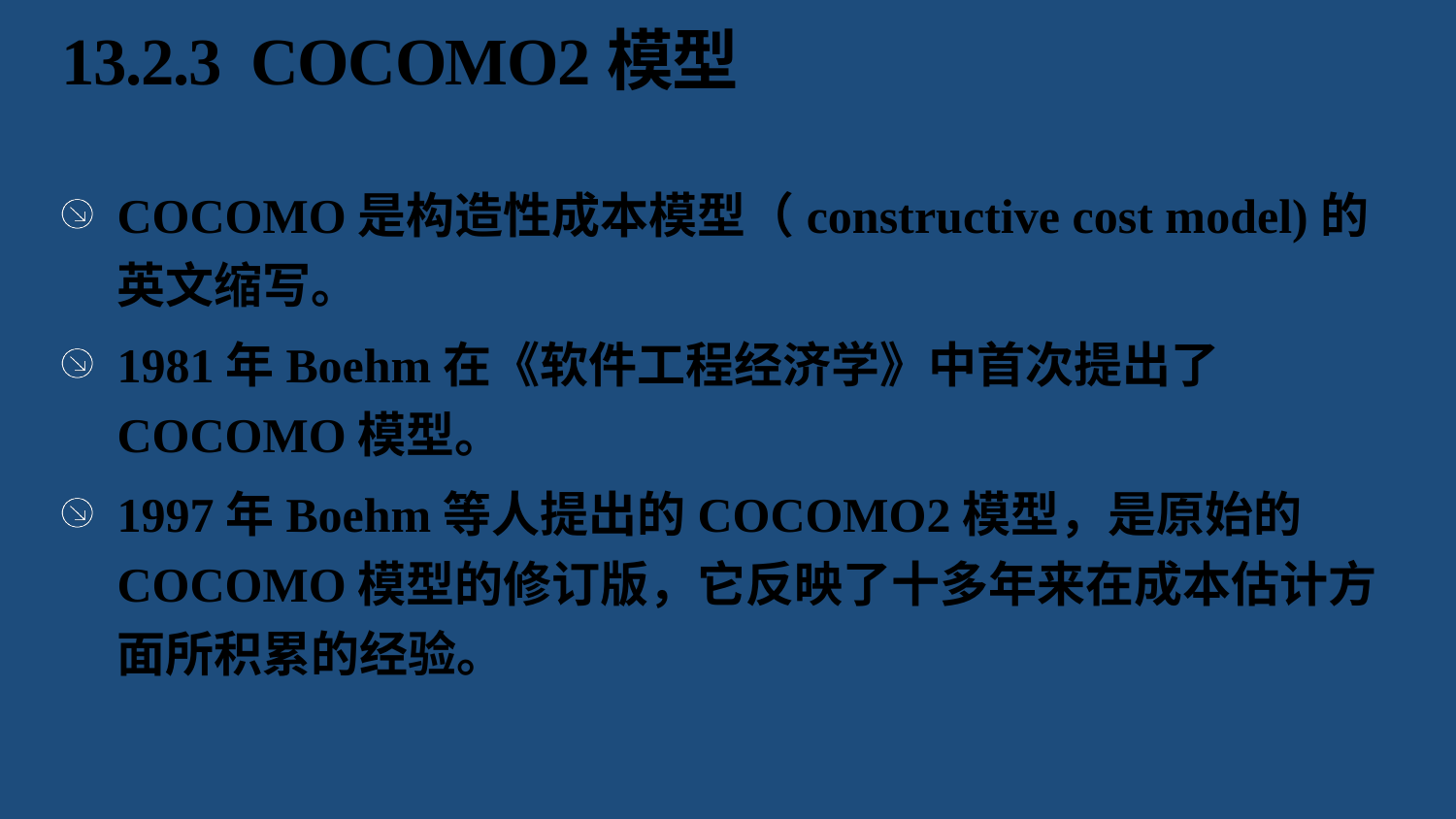

# 13.2.3  COCOMO2模型
COCOMO是构造性成本模型（constructive cost model)的英文缩写。
1981年Boehm在《软件工程经济学》中首次提出了COCOMO模型。
1997年Boehm等人提出的COCOMO2模型，是原始的COCOMO模型的修订版，它反映了十多年来在成本估计方面所积累的经验。